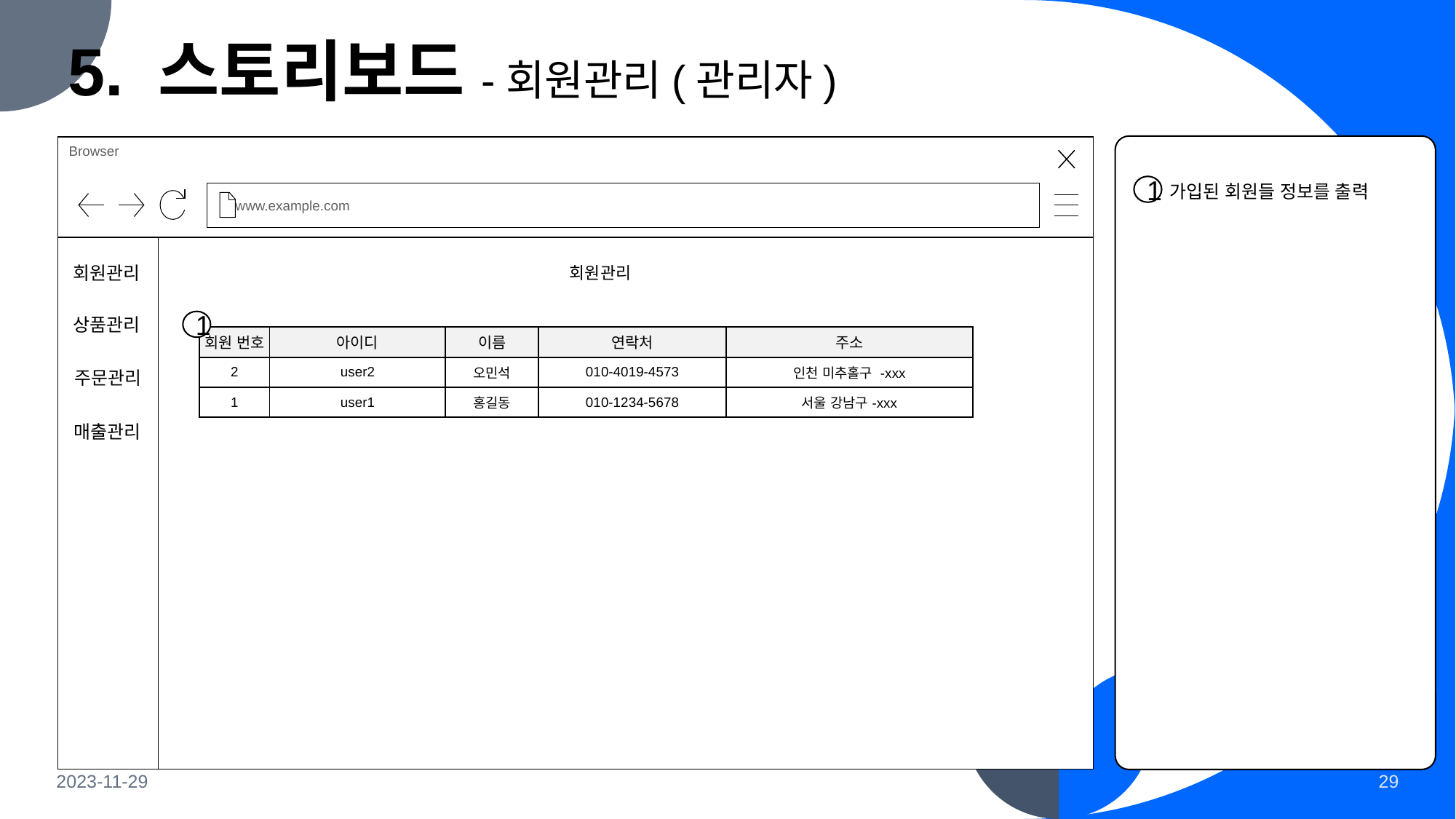

5. 스토리보드-회원관리(관리자)
로그인 페이지로 이동
Browser

www.example.com

가입된 회원들 정보를 출력
1
회원관리
회원관리
상품관리
1
| 회원 번호 | 아이디 | 이름 | 연락처 | 주소 |
| --- | --- | --- | --- | --- |
| 2 | user2 | 오민석 | 010-4019-4573 | 인천 미추홀구 -xxx |
| 1 | user1 | 홍길동 | 010-1234-5678 | 서울 강남구-xxx |
주문관리
매출관리
2023-11-29
29